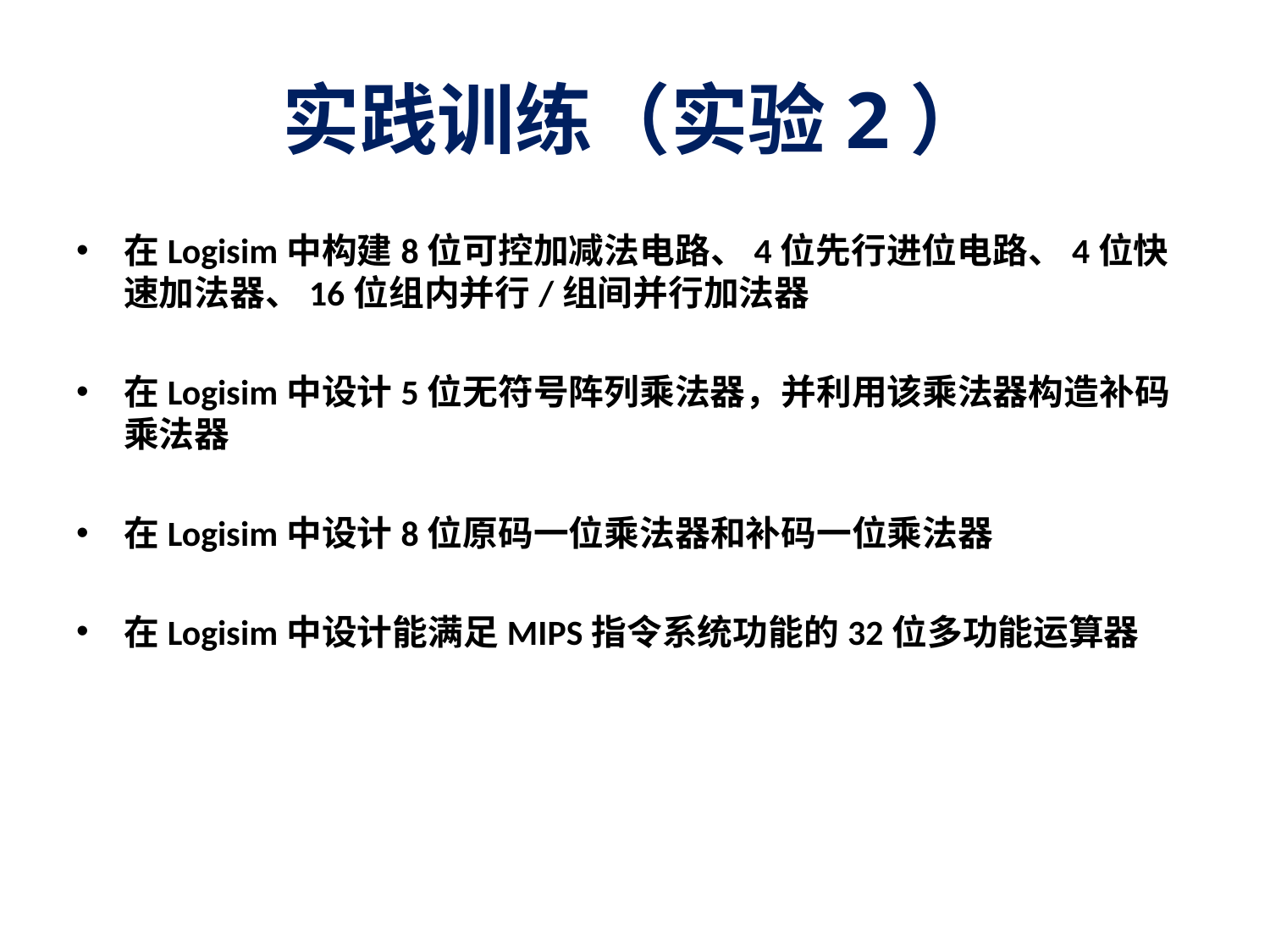

# 实践训练（实验2）
在Logisim中构建8位可控加减法电路、4位先行进位电路、4位快速加法器、16位组内并行/组间并行加法器

在Logisim中设计5位无符号阵列乘法器，并利用该乘法器构造补码乘法器

在Logisim中设计8位原码一位乘法器和补码一位乘法器

在Logisim中设计能满足MIPS指令系统功能的32位多功能运算器